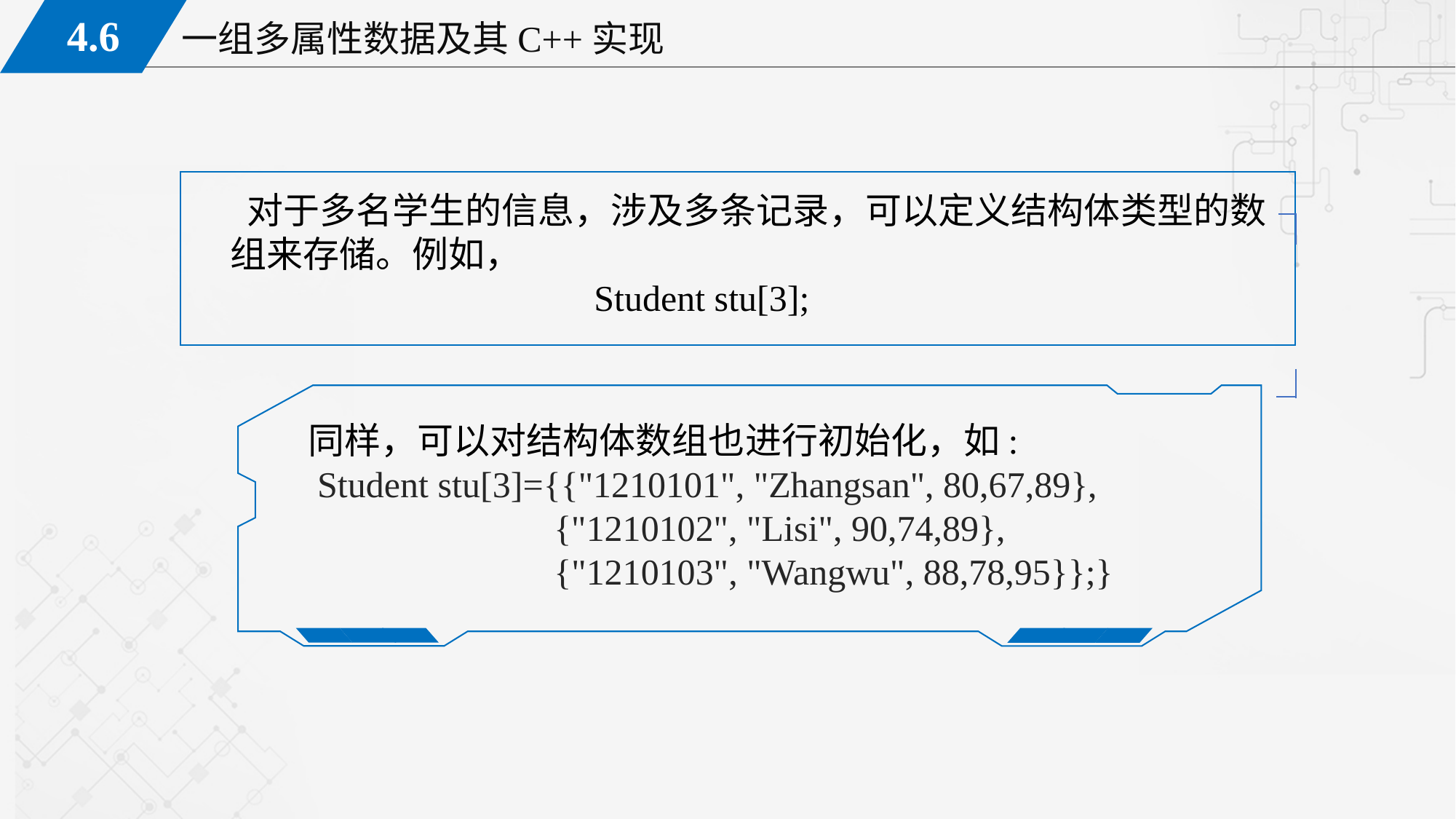

对于多名学生的信息，涉及多条记录，可以定义结构体类型的数组来存储。例如，
		                Student stu[3];

同样，可以对结构体数组也进行初始化，如:
 Student stu[3]={{"1210101", "Zhangsan", 80,67,89},
     	               {"1210102", "Lisi", 90,74,89}, 			               {"1210103", "Wangwu", 88,78,95}};}